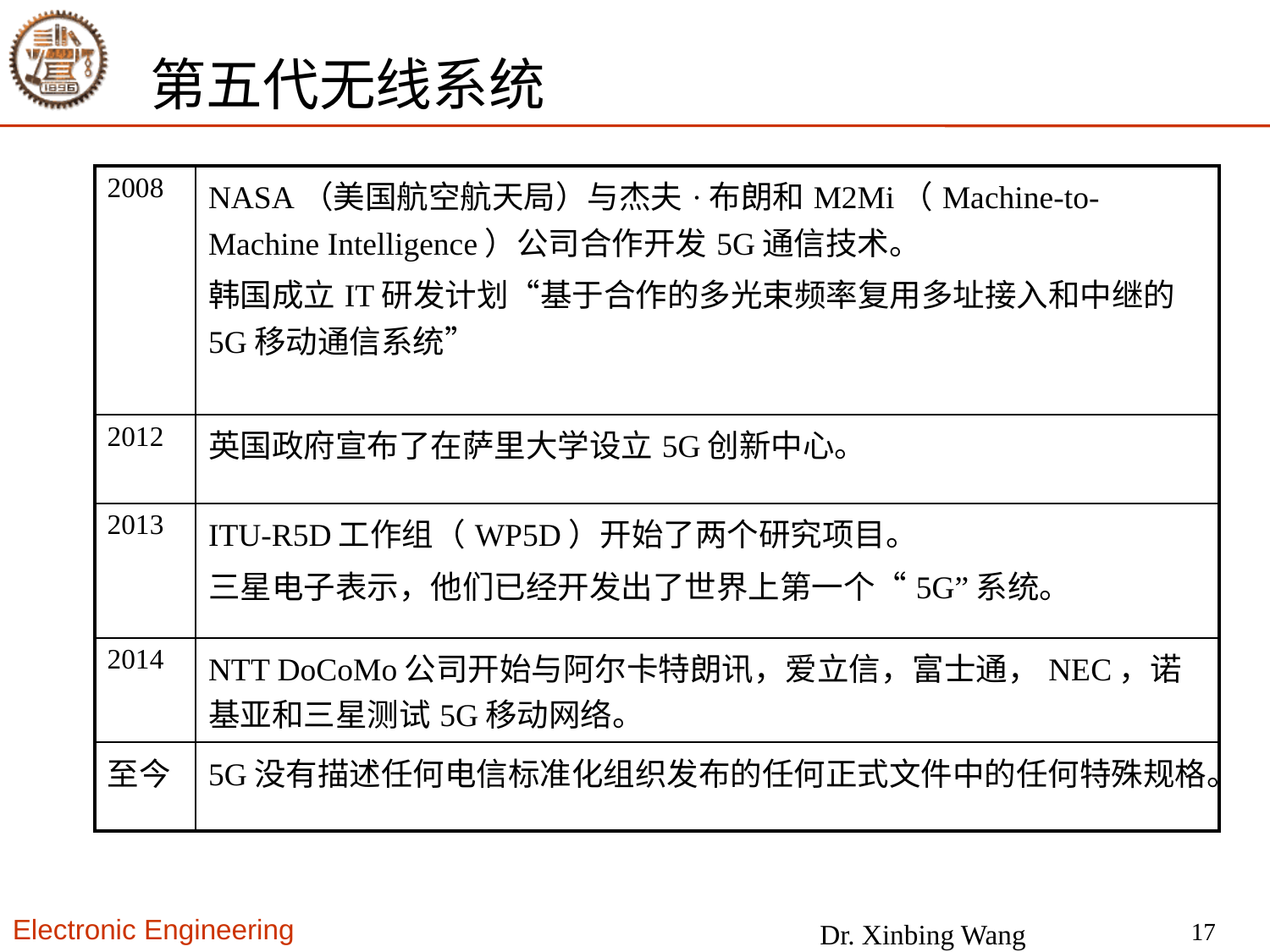

# 第五代无线系统
| 2008 | NASA（美国航空航天局）与杰夫·布朗和M2Mi（Machine-to-Machine Intelligence）公司合作开发5G通信技术。 韩国成立IT研发计划“基于合作的多光束频率复用多址接入和中继的5G移动通信系统” |
| --- | --- |
| 2012 | 英国政府宣布了在萨里大学设立5G创新中心。 |
| 2013 | ITU-R5D工作组（WP5D）开始了两个研究项目。 三星电子表示，他们已经开发出了世界上第一个“5G”系统。 |
| 2014 | NTT DoCoMo公司开始与阿尔卡特朗讯，爱立信，富士通，NEC，诺基亚和三星测试5G移动网络。 |
| 至今 | 5G没有描述任何电信标准化组织发布的任何正式文件中的任何特殊规格。 |
17
Dr. Xinbing Wang